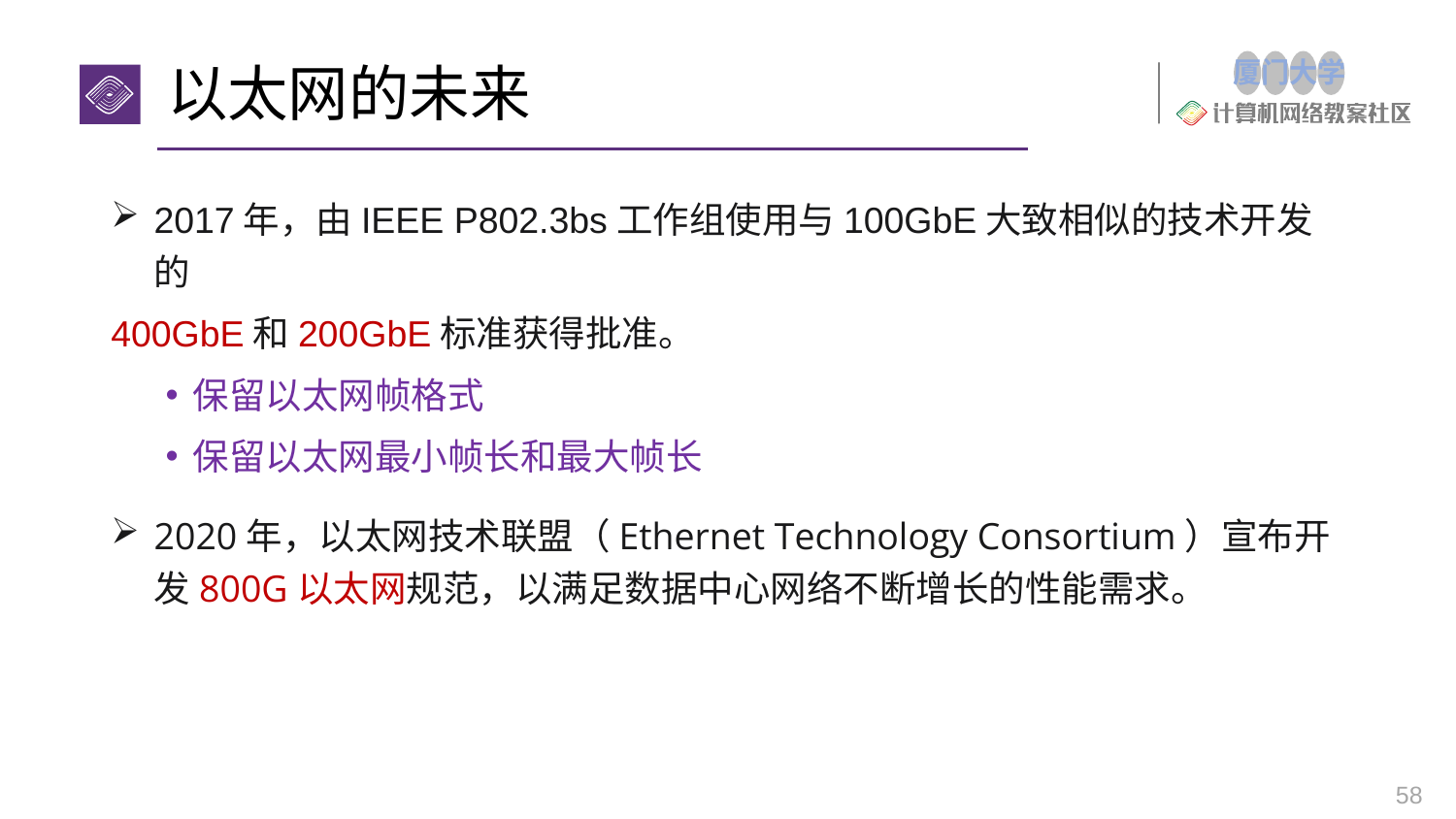

# 以太网的未来
2017年，由IEEE P802.3bs工作组使用与100GbE大致相似的技术开发的
400GbE和200GbE标准获得批准。
保留以太网帧格式
保留以太网最小帧长和最大帧长
2020年，以太网技术联盟（Ethernet Technology Consortium）宣布开发800G以太网规范，以满足数据中心网络不断增长的性能需求。
58